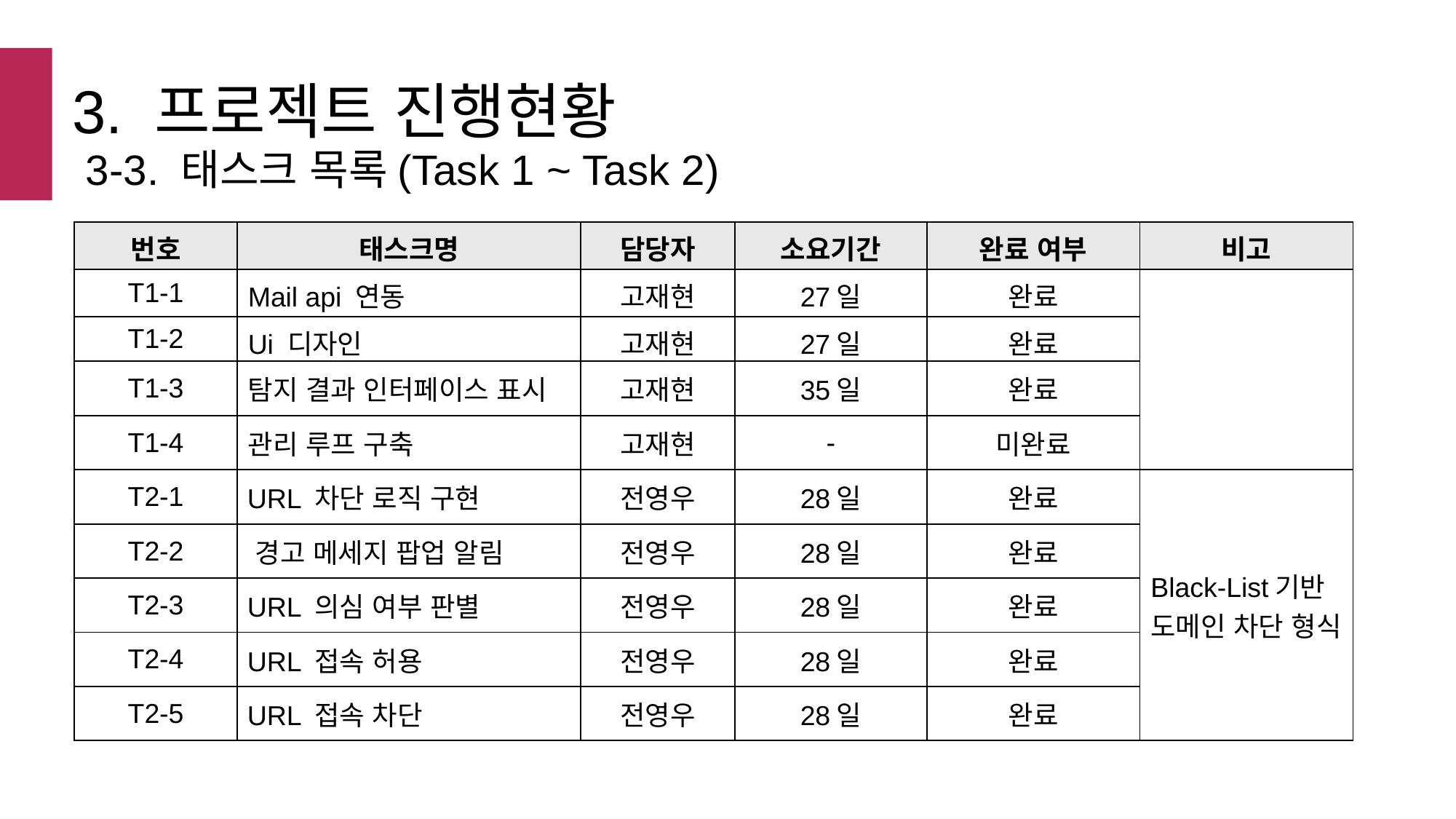

3. 프로젝트 진행현황
3-3. 태스크 목록(Task 1 ~ Task 2)
| 번호 | 태스크명 | 담당자 | 소요기간 | 완료 여부 | 비고 |
| --- | --- | --- | --- | --- | --- |
| T1-1 | Mail api 연동 | 고재현 | 27일 | 완료 |  |
| T1-2 | Ui 디자인 | 고재현 | 27일 | 완료 |  |
| T1-3 | 탐지 결과 인터페이스 표시 | 고재현 | 35일 | 완료 |  |
| T1-4 | 관리 루프 구축 | 고재현 | - | 미완료 |  |
| T2-1 | URL 차단 로직 구현 | 전영우 | 28일 | 완료 | Black-List기반 도메인 차단 형식 |
| T2-2 | 경고 메세지 팝업 알림 | 전영우 | 28일 | 완료 |  |
| T2-3 | URL 의심 여부 판별 | 전영우 | 28일 | 완료 |  |
| T2-4 | URL 접속 허용 | 전영우 | 28일 | 완료 |  |
| T2-5 | URL 접속 차단 | 전영우 | 28일 | 완료 |  |